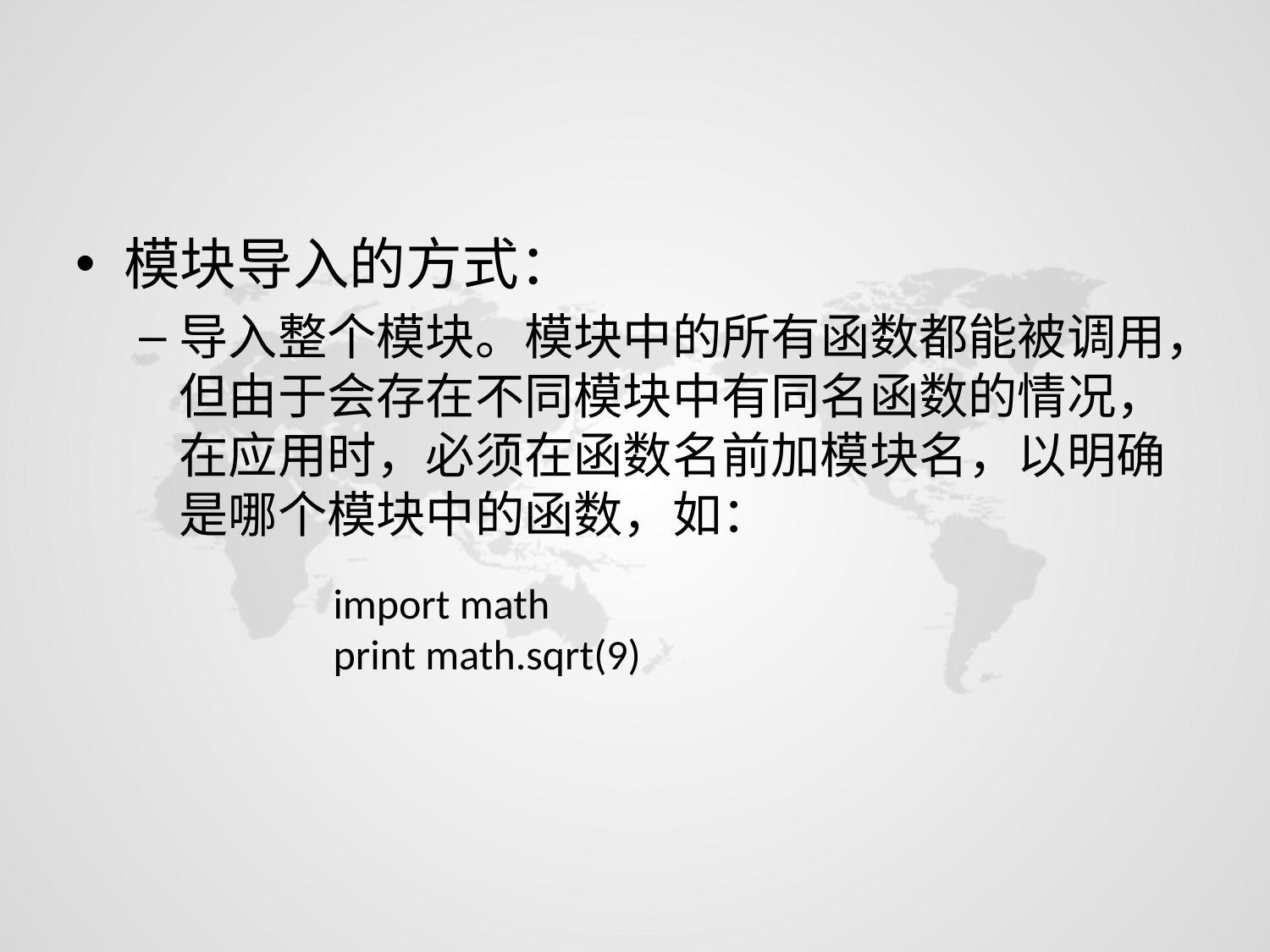

#
模块导入的方式：
导入整个模块。模块中的所有函数都能被调用，但由于会存在不同模块中有同名函数的情况，在应用时，必须在函数名前加模块名，以明确是哪个模块中的函数，如：

import math
print math.sqrt(9)